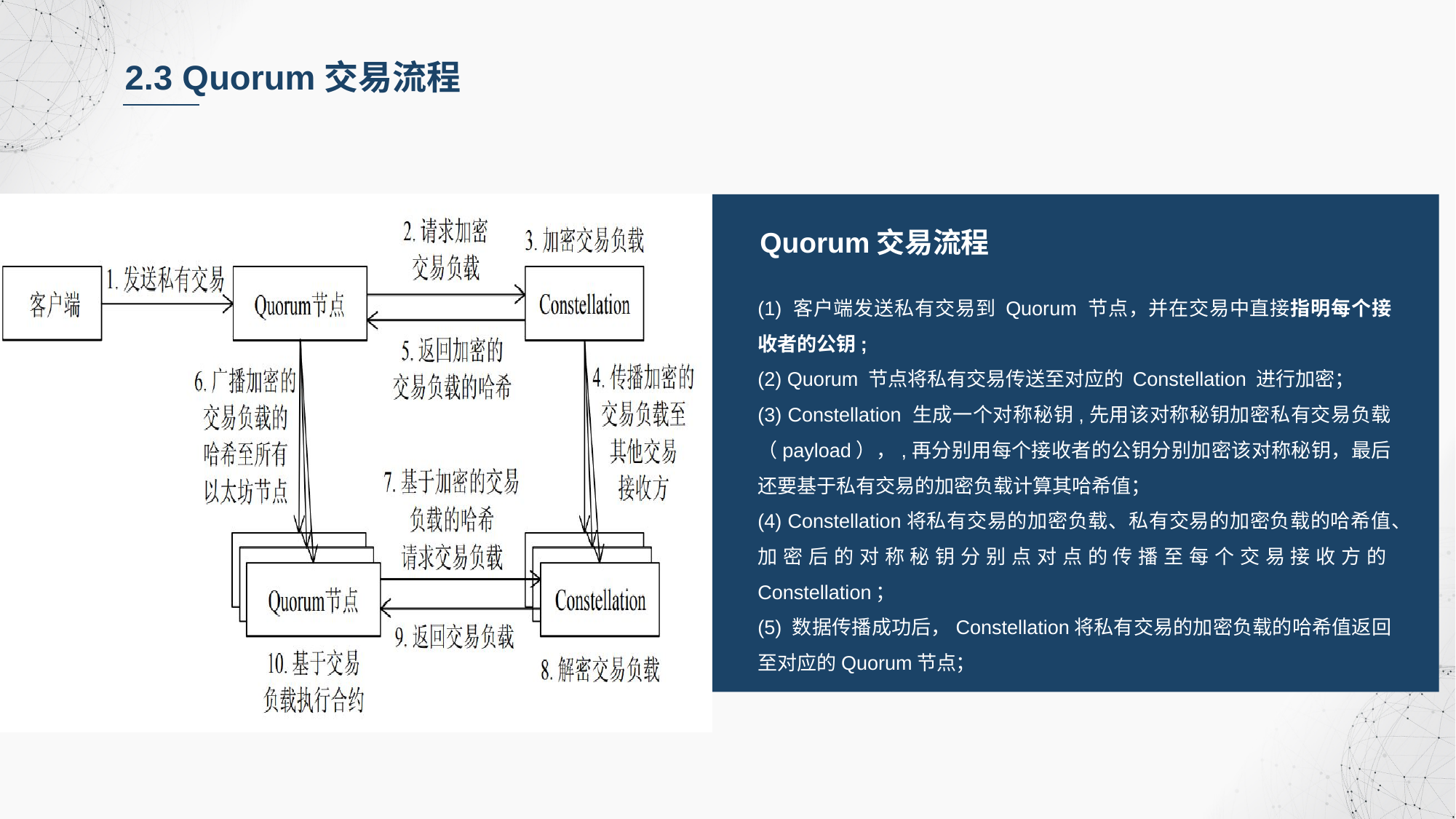

2.3 Quorum交易流程

Quorum交易流程
(1) 客户端发送私有交易到 Quorum 节点，并在交易中直接指明每个接收者的公钥;
(2) Quorum 节点将私有交易传送至对应的 Constellation 进行加密；
(3) Constellation 生成一个对称秘钥,先用该对称秘钥加密私有交易负载（payload），,再分别用每个接收者的公钥分别加密该对称秘钥，最后还要基于私有交易的加密负载计算其哈希值；
(4) Constellation将私有交易的加密负载、私有交易的加密负载的哈希值、加密后的对称秘钥分别点对点的传播至每个交易接收方的Constellation；
(5) 数据传播成功后，Constellation将私有交易的加密负载的哈希值返回至对应的Quorum节点；